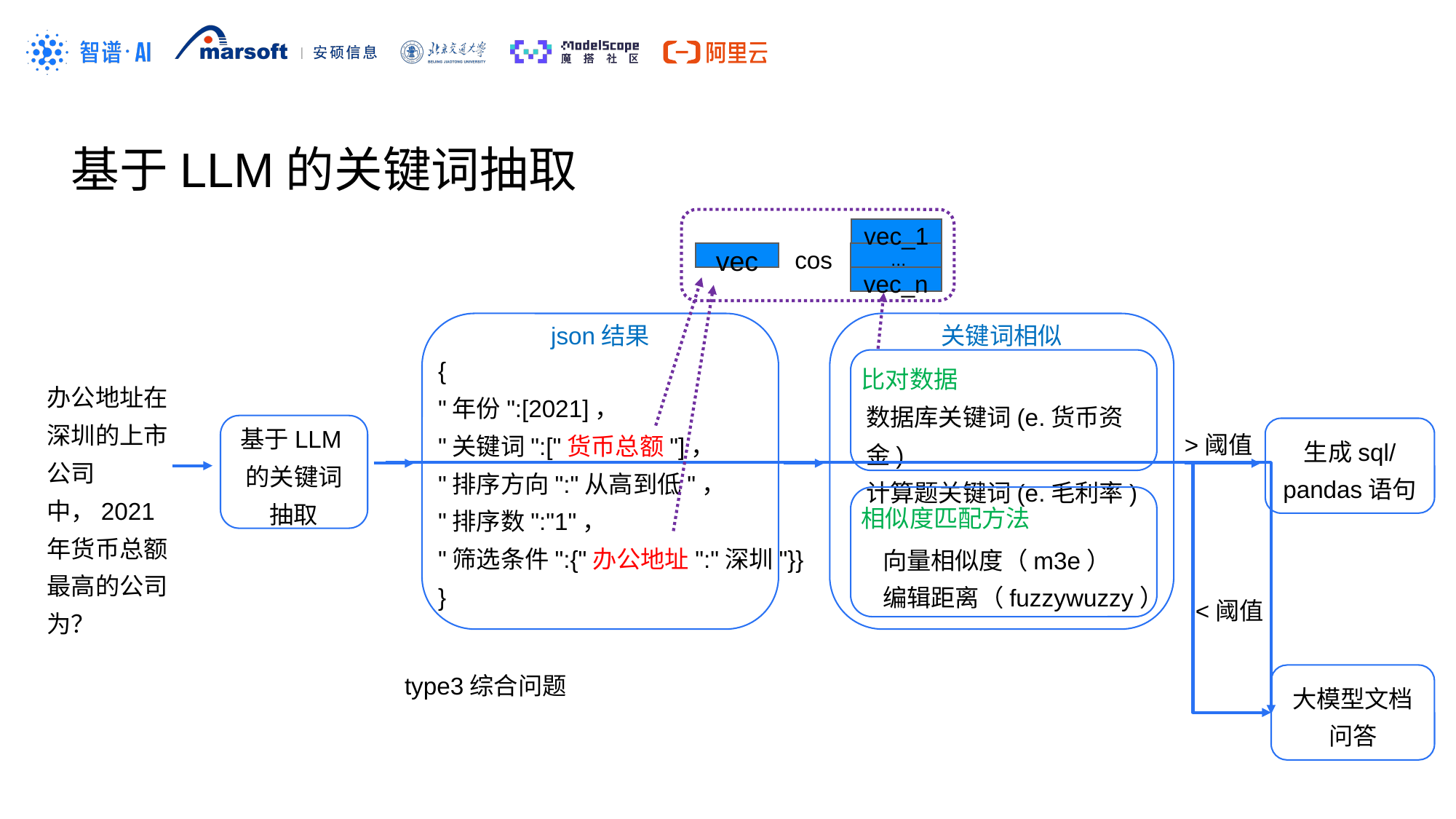

基于LLM的关键词抽取

vec_1
cos
 ...
vec
vec_n
json结果
关键词相似

{
"年份":[2021]，
"关键词":["货币总额"]，
"排序方向":"从高到低"，
"排序数":"1"，
"筛选条件":{"办公地址":"深圳"}}
}
比对数据

办公地址在深圳的上市公司中，2021年货币总额最高的公司为？
数据库关键词(e.货币资金)
计算题关键词(e.毛利率)
基于LLM的关键词抽取
>阈值
生成sql/
pandas语句

相似度匹配方法
向量相似度（m3e）
编辑距离（fuzzywuzzy）
<阈值
type3综合问题
大模型文档问答